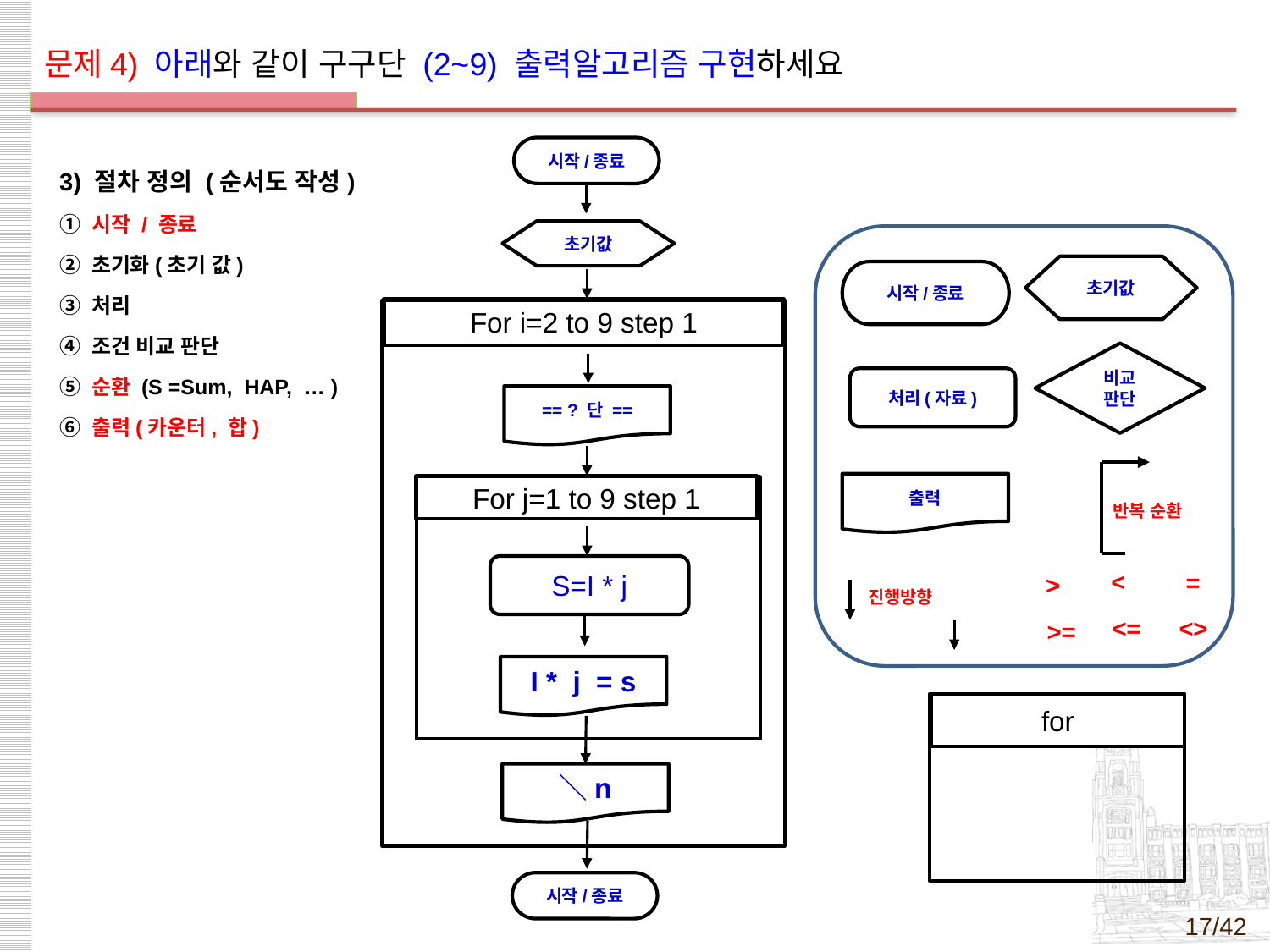

# 문제4) 아래와 같이 구구단 (2~9) 출력알고리즘 구현하세요
시작/종료
3) 절차 정의 (순서도 작성)
① 시작 / 종료
② 초기화(초기 값)
③ 처리
④ 조건 비교 판단
⑤ 순환 (S =Sum,  HAP,  … )
⑥ 출력(카운터, 합)
초기값

초기값
시작/종료
For i=2 to 9 step 1

비교
판단
처리(자료)
== ? 단 ==
반복 순환
출력
For j=1 to 9 step 1

S=I * j
<
=
>
진행방향
<=
<>
>=
I *  j  = s

for
＼n
시작/종료